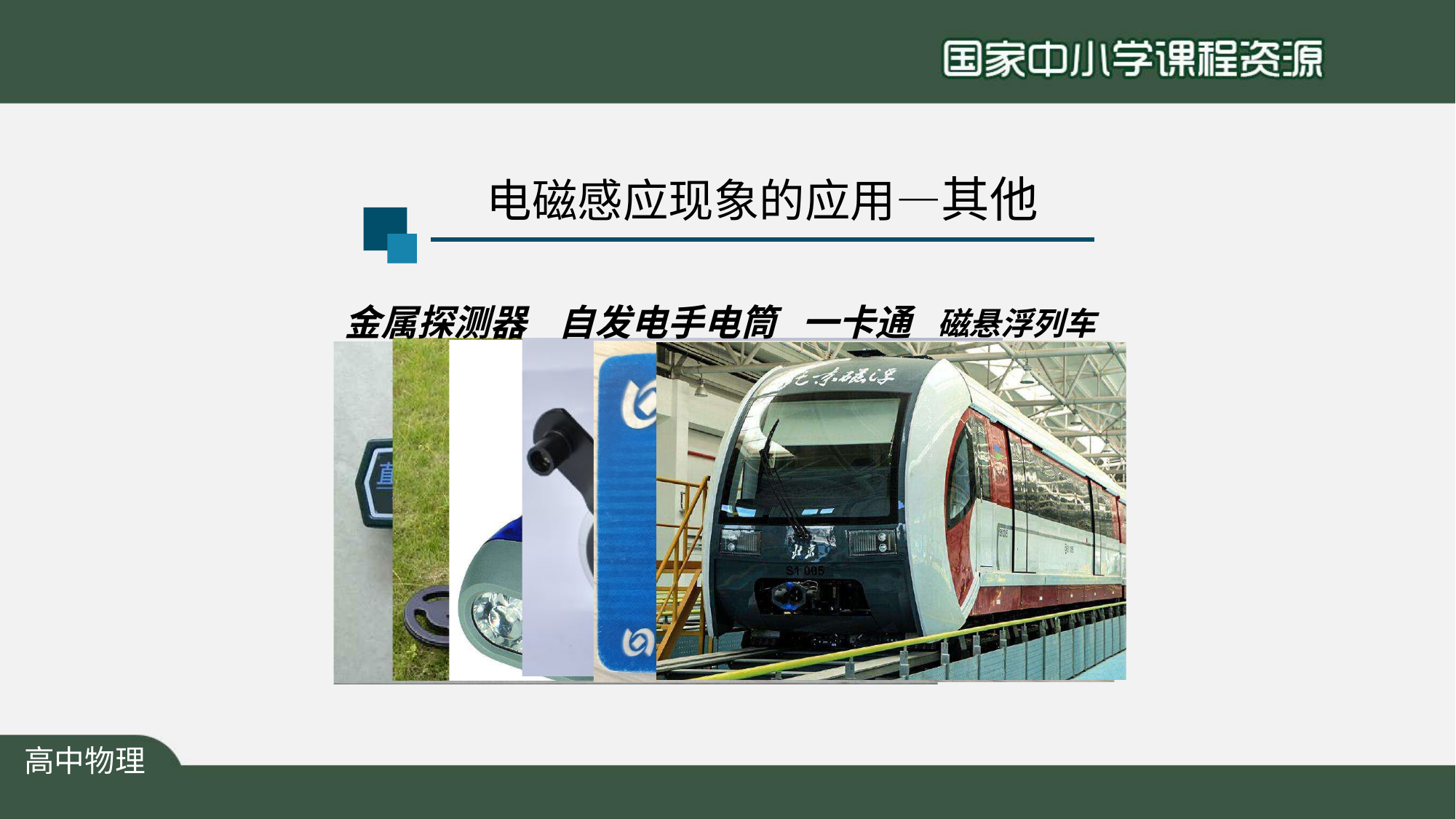

# 电磁感应现象的应用—其他
金属探测器	自发电手电筒	一卡通	磁悬浮列车

高中物理